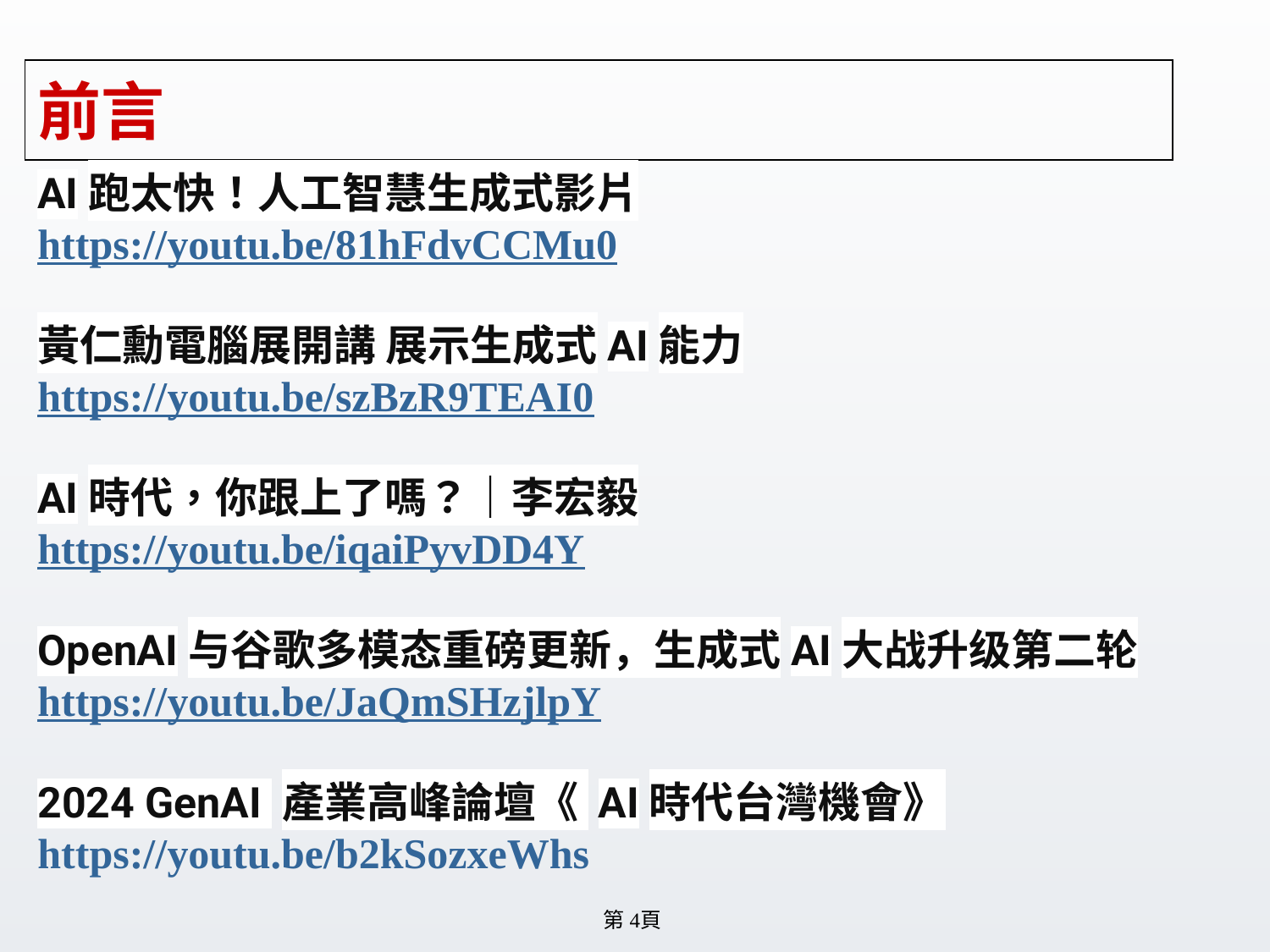

# 前言
AI跑太快！人工智慧生成式影片
https://youtu.be/81hFdvCCMu0

黃仁勳電腦展開講 展示生成式AI能力
https://youtu.be/szBzR9TEAI0

AI時代，你跟上了嗎？｜李宏毅
https://youtu.be/iqaiPyvDD4Y

OpenAI与谷歌多模态重磅更新，生成式AI大战升级第二轮
https://youtu.be/JaQmSHzjlpY

2024 GenAI 產業高峰論壇《 AI時代台灣機會》
https://youtu.be/b2kSozxeWhs